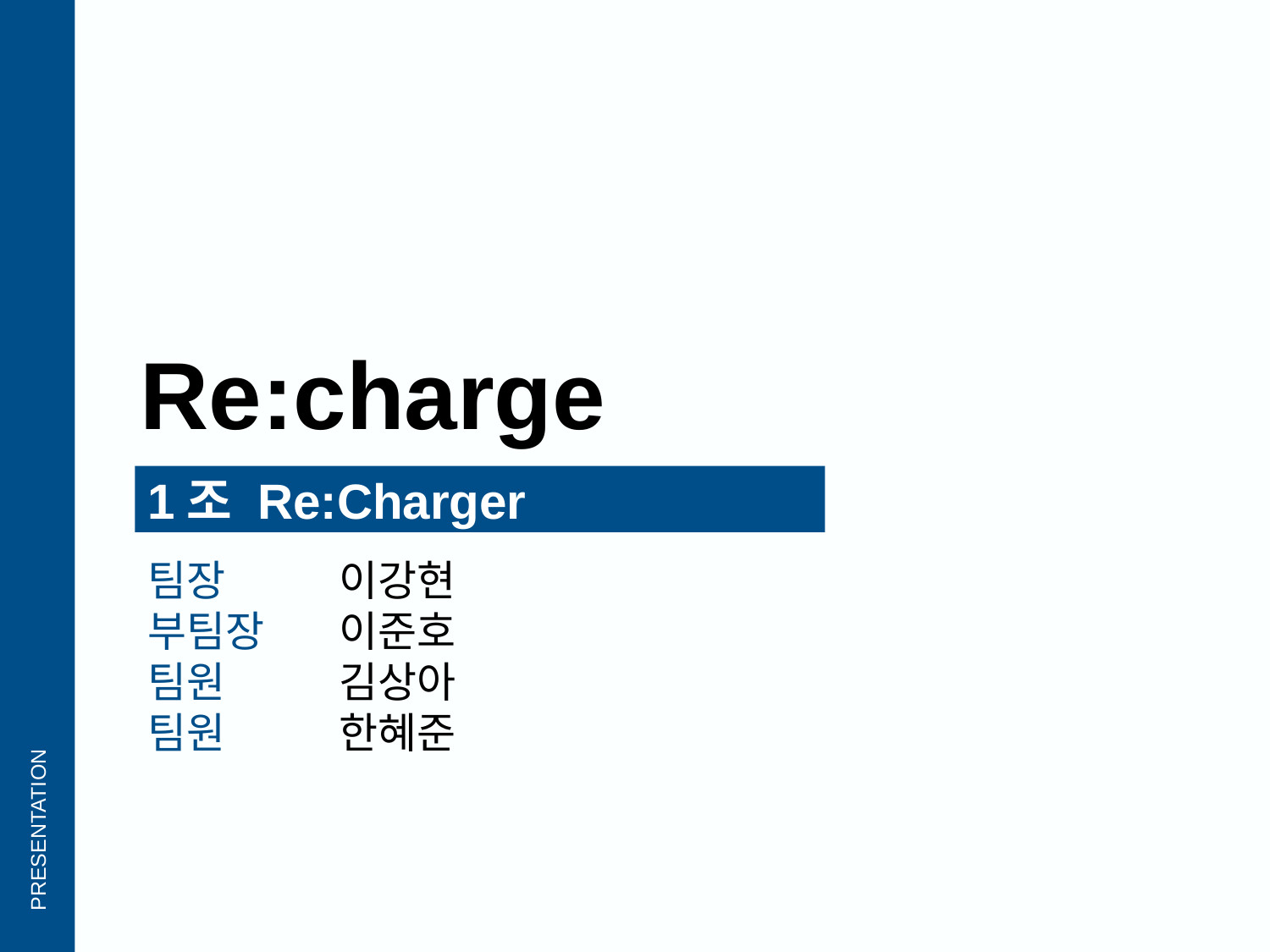

Re:charge
1조 Re:Charger
팀장
부팀장
팀원
팀원

이강현
이준호
김상아
한혜준

PRESENTATION